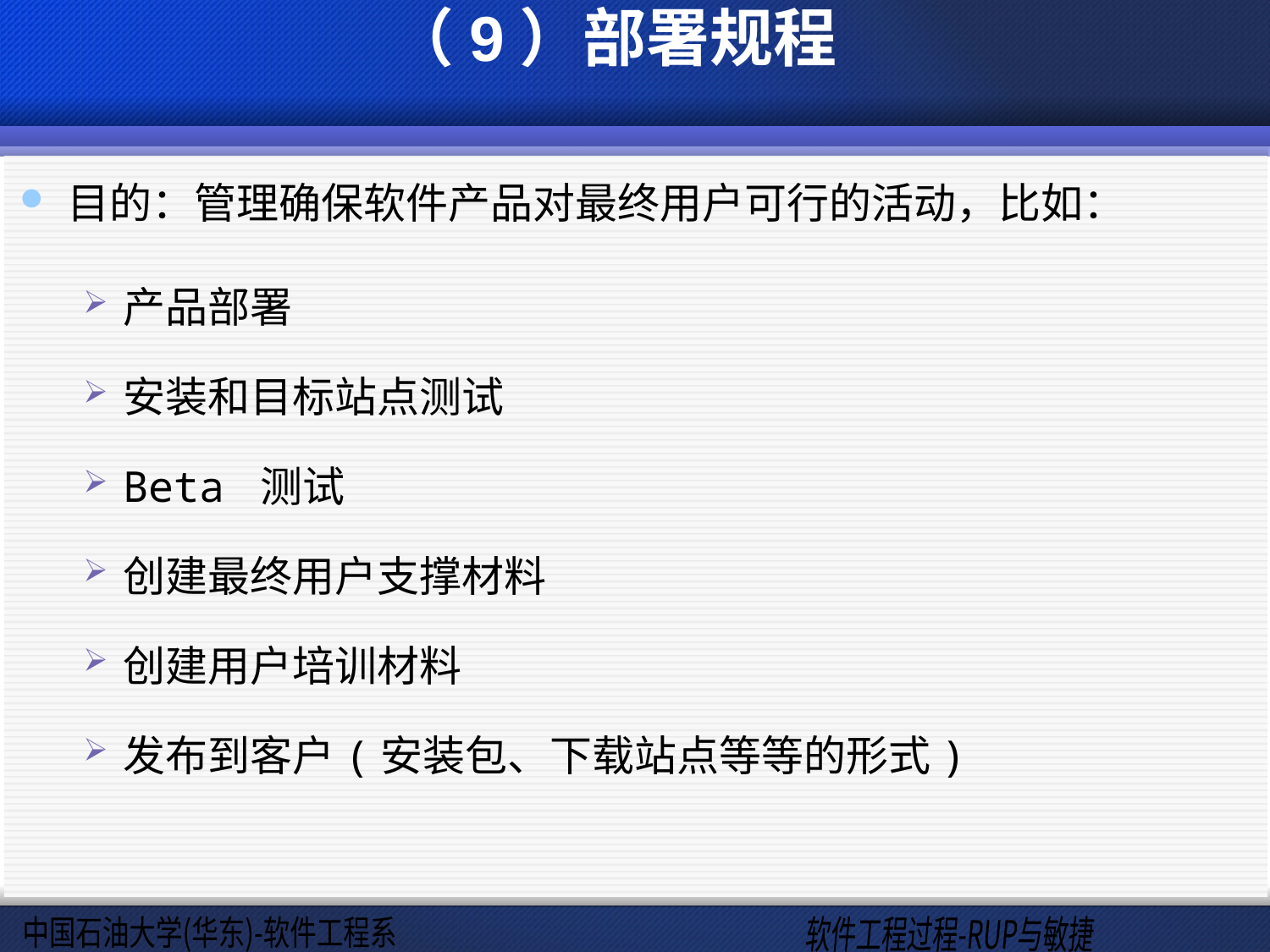

# （9）部署规程
目的：管理确保软件产品对最终用户可行的活动，比如：

产品部署
安装和目标站点测试
Beta 测试
创建最终用户支撑材料
创建用户培训材料
发布到客户(安装包、下载站点等等的形式)